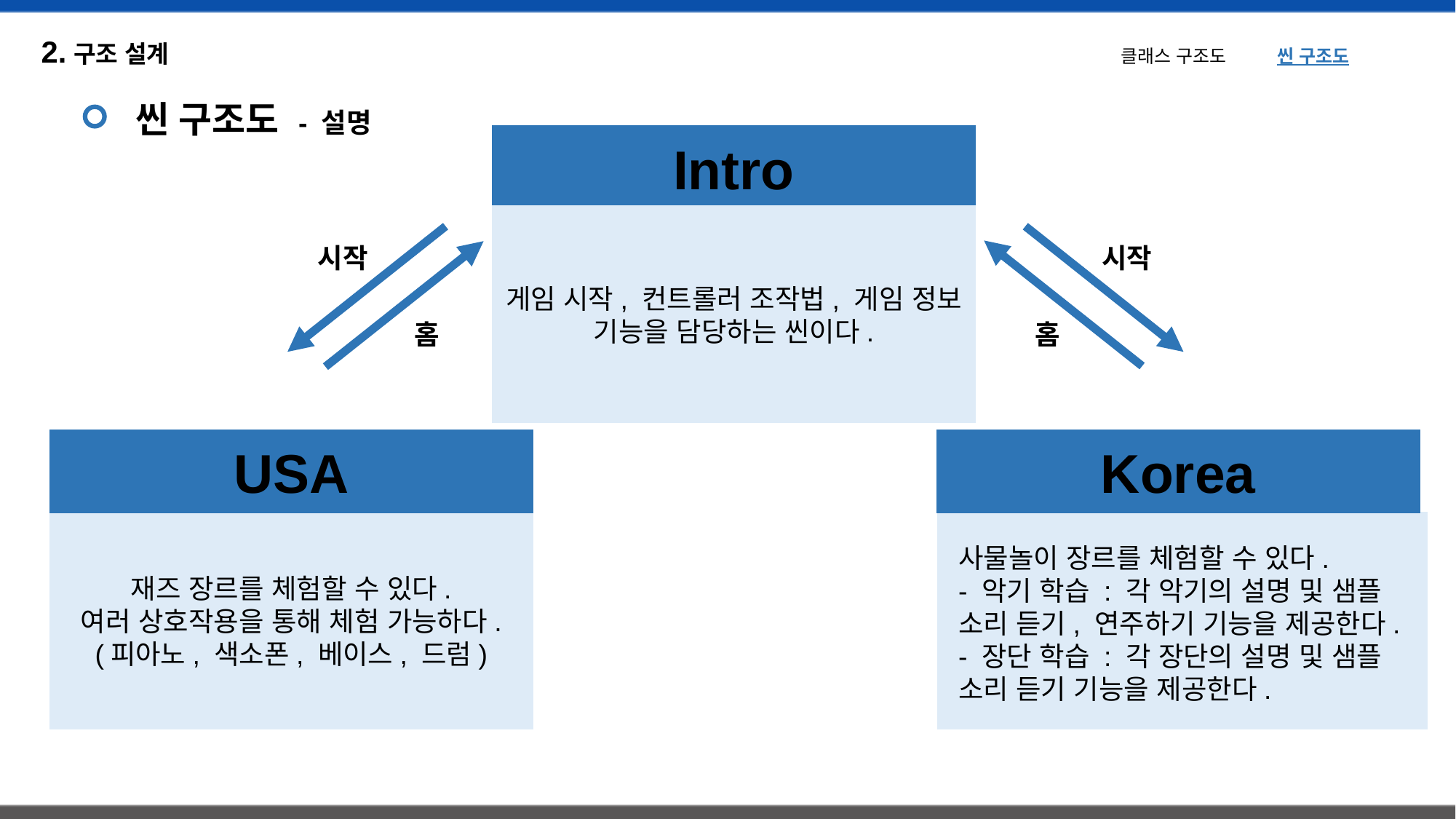

2.구조 설계
클래스 구조도          씬 구조도
씬 구조도 - 설명

Intro
게임 시작, 컨트롤러 조작법, 게임 정보 기능을 담당하는 씬이다.
시작
시작
홈
홈
USA
Korea
재즈 장르를 체험할 수 있다.
여러 상호작용을 통해 체험 가능하다.
(피아노, 색소폰, 베이스, 드럼)

사물놀이 장르를 체험할 수 있다.
- 악기 학습 : 각 악기의 설명 및 샘플
소리 듣기, 연주하기 기능을 제공한다.
- 장단 학습 : 각 장단의 설명 및 샘플
소리 듣기 기능을 제공한다.